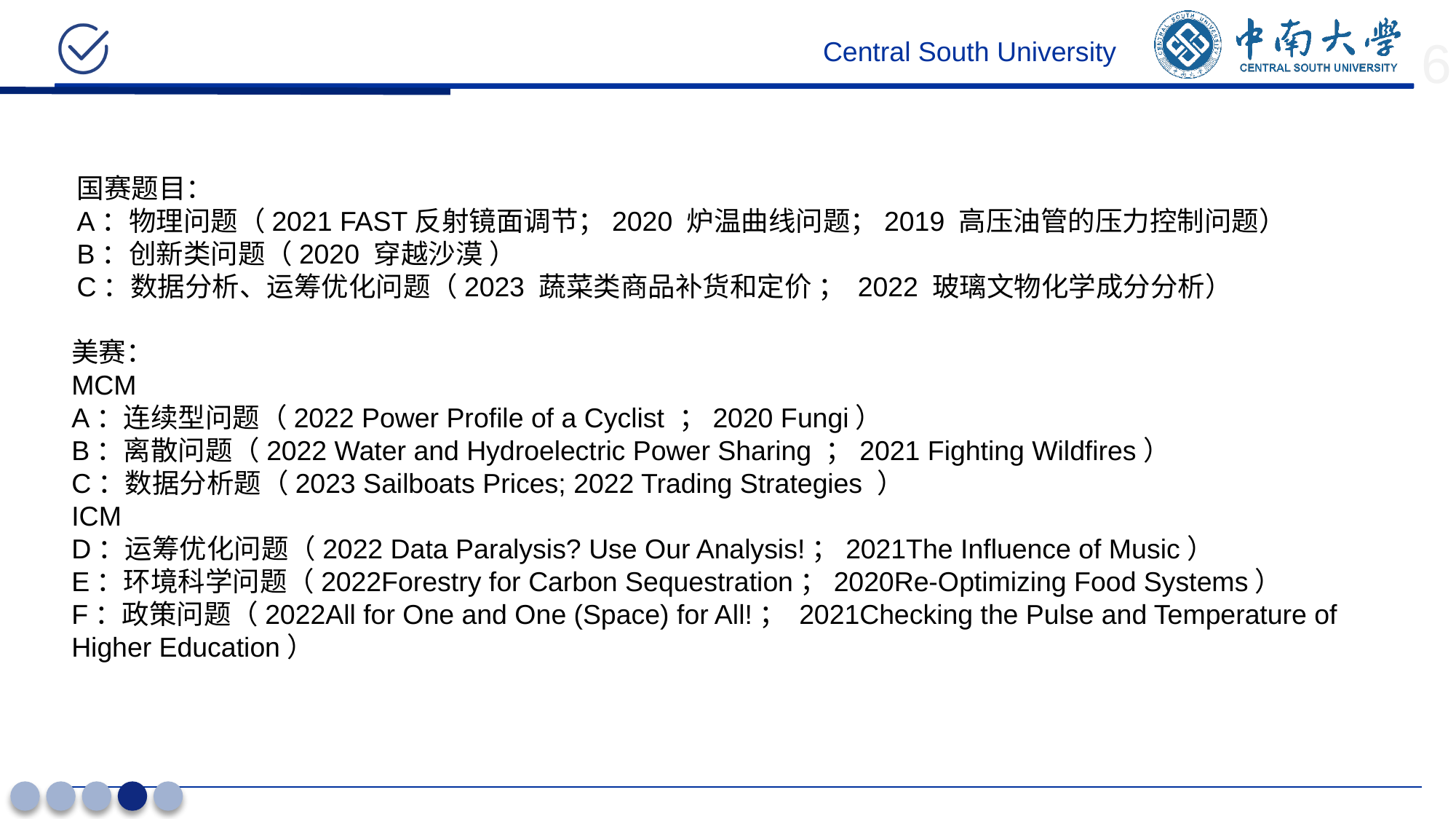

6
国赛题目：
A：物理问题（2021 FAST反射镜面调节；2020 炉温曲线问题；2019 高压油管的压力控制问题）
B：创新类问题（2020 穿越沙漠 ）
C：数据分析、运筹优化问题（2023 蔬菜类商品补货和定价 ； 2022 玻璃文物化学成分分析）
美赛：
MCM
A：连续型问题（2022 Power Profile of a Cyclist ；2020 Fungi）
B：离散问题（2022 Water and Hydroelectric Power Sharing ；2021 Fighting Wildfires）
C：数据分析题（2023 Sailboats Prices; 2022 Trading Strategies ）
ICM
D：运筹优化问题（2022 Data Paralysis? Use Our Analysis!；2021The Influence of Music）
E：环境科学问题（2022Forestry for Carbon Sequestration；2020Re-Optimizing Food Systems）
F：政策问题（2022All for One and One (Space) for All!； 2021Checking the Pulse and Temperature of Higher Education）